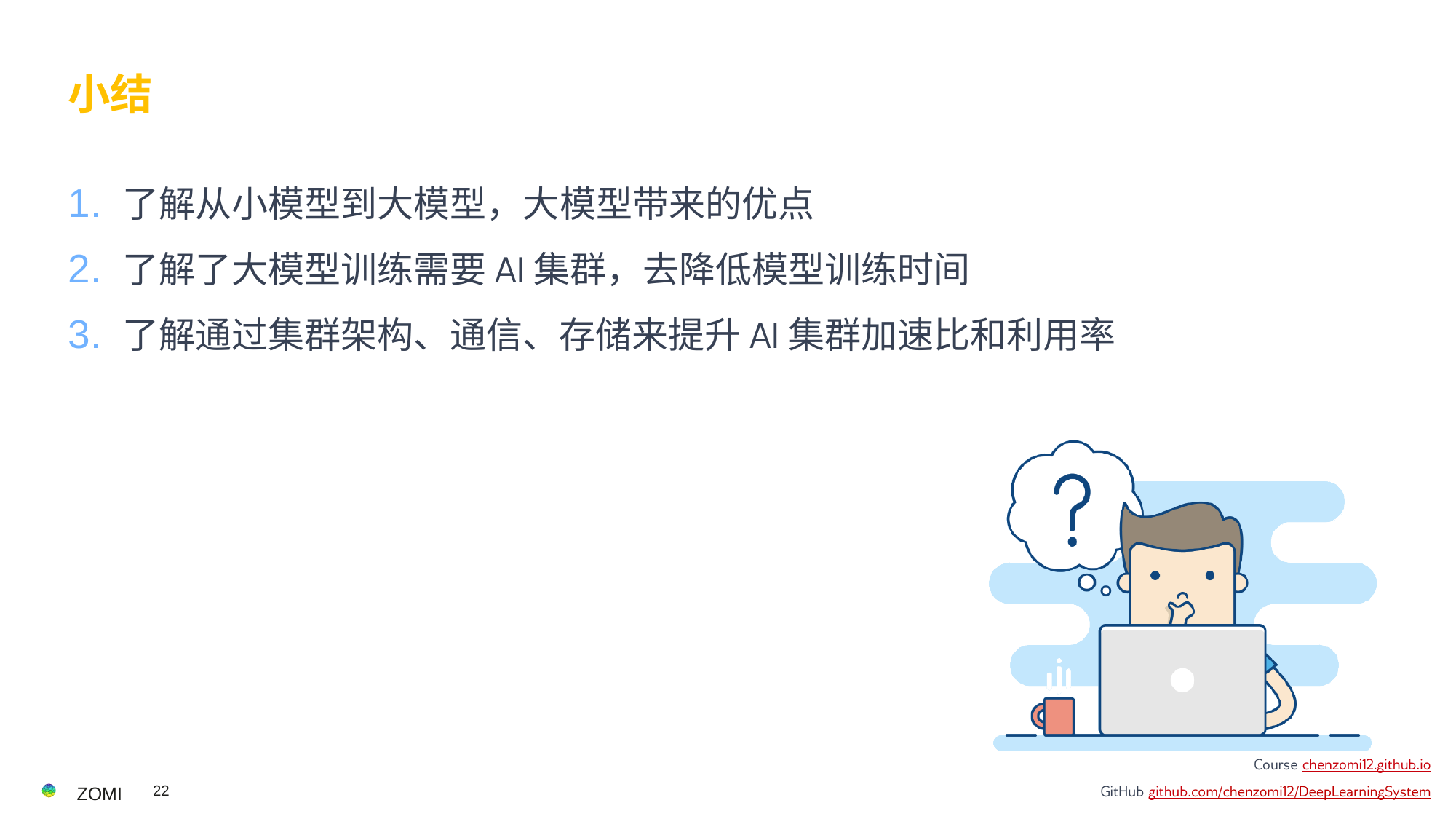

# 小结
了解从小模型到大模型，大模型带来的优点
了解了大模型训练需要AI集群，去降低模型训练时间
了解通过集群架构、通信、存储来提升AI集群加速比和利用率